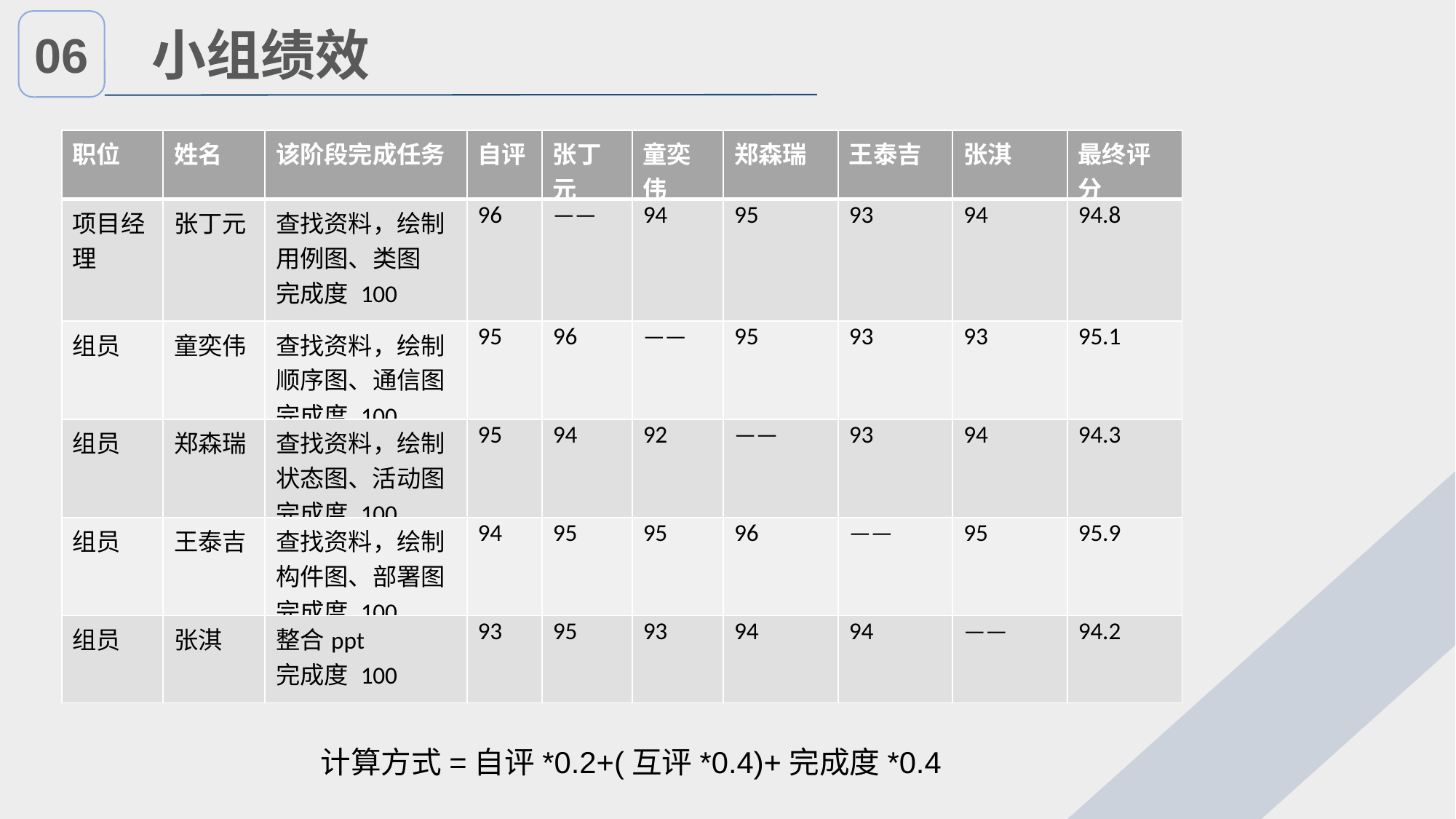

06
小组绩效

| 职位 | 姓名 | 该阶段完成任务 | 自评 | 张丁元 | 童奕伟 | 郑森瑞 | 王泰吉 | 张淇 | 最终评分 |
| --- | --- | --- | --- | --- | --- | --- | --- | --- | --- |
| 项目经理 | 张丁元 | 查找资料，绘制用例图、类图 完成度 100 | 96 | —— | 94 | 95 | 93 | 94 | 94.8 |
| 组员 | 童奕伟 | 查找资料，绘制顺序图、通信图 完成度 100 | 95 | 96 | —— | 95 | 93 | 93 | 95.1 |
| 组员 | 郑森瑞 | 查找资料，绘制状态图、活动图 完成度 100 | 95 | 94 | 92 | —— | 93 | 94 | 94.3 |
| 组员 | 王泰吉 | 查找资料，绘制构件图、部署图 完成度 100 | 94 | 95 | 95 | 96 | —— | 95 | 95.9 |
| 组员 | 张淇 | 整合ppt 完成度 100 | 93 | 95 | 93 | 94 | 94 | —— | 94.2 |

计算方式=自评*0.2+(互评*0.4)+完成度*0.4